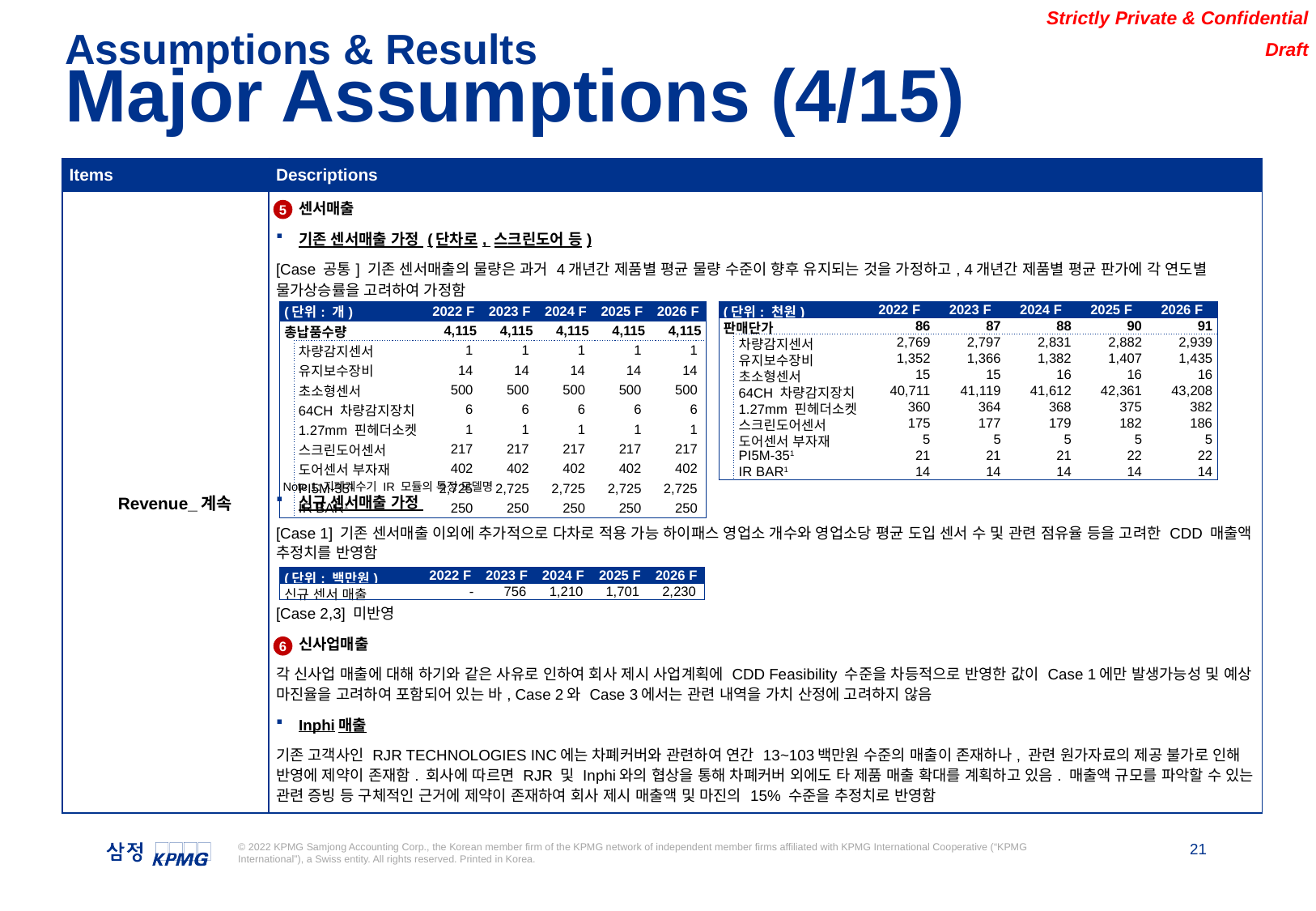

Assumptions & Results
Major Assumptions (4/15)
| Items | Descriptions |
| --- | --- |
| Revenue\_계속 | 센서매출 기존 센서매출 가정 (단차로, 스크린도어 등) [Case 공통] 기존 센서매출의 물량은 과거 4개년간 제품별 평균 물량 수준이 향후 유지되는 것을 가정하고, 4개년간 제품별 평균 판가에 각 연도별 물가상승률을 고려하여 가정함 신규 센서매출 가정 (다차로) [Case 1] 기존 센서매출 이외에 추가적으로 다차로 적용 가능 하이패스 영업소 개수와 영업소당 평균 도입 센서 수 및 관련 점유율 등을 고려한 CDD 매출액 추정치를 반영함 [Case 2,3] 미반영 신사업매출 각 신사업 매출에 대해 하기와 같은 사유로 인하여 회사 제시 사업계획에 CDD Feasibility 수준을 차등적으로 반영한 값이 Case 1에만 발생가능성 및 예상 마진율을 고려하여 포함되어 있는 바, Case 2와 Case 3에서는 관련 내역을 가치 산정에 고려하지 않음 Inphi매출 기존 고객사인 RJR TECHNOLOGIES INC에는 차폐커버와 관련하여 연간 13~103백만원 수준의 매출이 존재하나, 관련 원가자료의 제공 불가로 인해 반영에 제약이 존재함. 회사에 따르면 RJR 및 Inphi와의 협상을 통해 차폐커버 외에도 타 제품 매출 확대를 계획하고 있음. 매출액 규모를 파악할 수 있는 관련 증빙 등 구체적인 근거에 제약이 존재하여 회사 제시 매출액 및 마진의 15% 수준을 추정치로 반영함 |
5
| (단위: 개) |  | 2022 F | 2023 F | 2024 F | 2025 F | 2026 F |
| --- | --- | --- | --- | --- | --- | --- |
| 총납품수량 |  | 4,115 | 4,115 | 4,115 | 4,115 | 4,115 |
|  | 차량감지센서 | 1 | 1 | 1 | 1 | 1 |
|  | 유지보수장비 | 14 | 14 | 14 | 14 | 14 |
|  | 초소형센서 | 500 | 500 | 500 | 500 | 500 |
|  | 64CH 차량감지장치 | 6 | 6 | 6 | 6 | 6 |
|  | 1.27mm 핀헤더소켓 | 1 | 1 | 1 | 1 | 1 |
|  | 스크린도어센서 | 217 | 217 | 217 | 217 | 217 |
|  | 도어센서 부자재 | 402 | 402 | 402 | 402 | 402 |
|  | PI5M-351 | 2,725 | 2,725 | 2,725 | 2,725 | 2,725 |
|  | IR BAR1 | 250 | 250 | 250 | 250 | 250 |
| (단위: 천원) |  | 2022 F | 2023 F | 2024 F | 2025 F | 2026 F |
| --- | --- | --- | --- | --- | --- | --- |
| 판매단가 |  | 86 | 87 | 88 | 90 | 91 |
|  | 차량감지센서 | 2,769 | 2,797 | 2,831 | 2,882 | 2,939 |
|  | 유지보수장비 | 1,352 | 1,366 | 1,382 | 1,407 | 1,435 |
|  | 초소형센서 | 15 | 15 | 16 | 16 | 16 |
|  | 64CH 차량감지장치 | 40,711 | 41,119 | 41,612 | 42,361 | 43,208 |
|  | 1.27mm 핀헤더소켓 | 360 | 364 | 368 | 375 | 382 |
|  | 스크린도어센서 | 175 | 177 | 179 | 182 | 186 |
|  | 도어센서 부자재 | 5 | 5 | 5 | 5 | 5 |
|  | PI5M-351 | 21 | 21 | 21 | 22 | 22 |
|  | IR BAR1 | 14 | 14 | 14 | 14 | 14 |
Note 1:지폐계수기 IR 모듈의 특정 모델명
| (단위: 백만원) | 2022 F | 2023 F | 2024 F | 2025 F | 2026 F |
| --- | --- | --- | --- | --- | --- |
| 신규 센서 매출 | - | 756 | 1,210 | 1,701 | 2,230 |
6